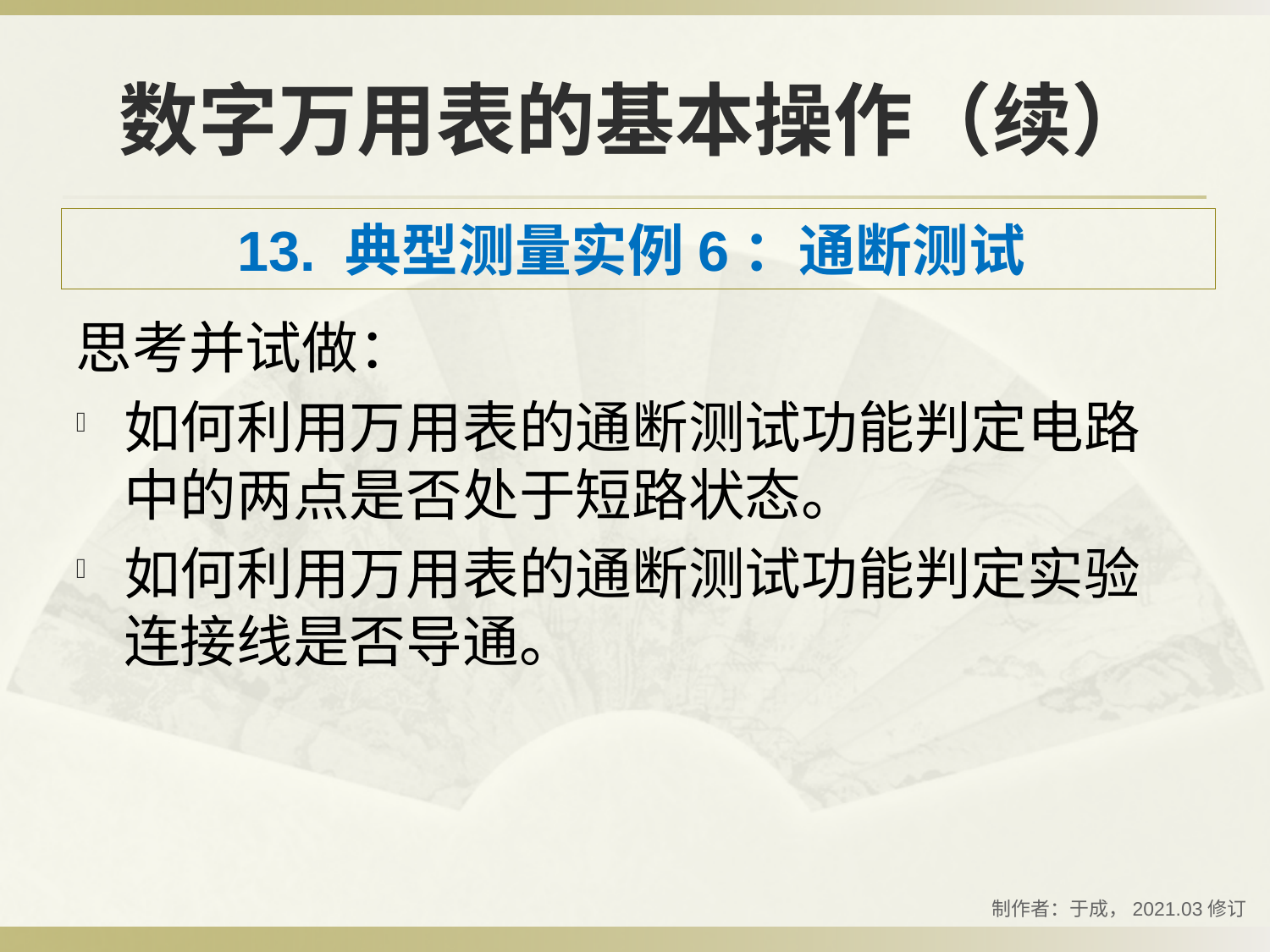

# 数字万用表的基本操作（续）
13. 典型测量实例6：通断测试
思考并试做：
如何利用万用表的通断测试功能判定电路中的两点是否处于短路状态。
如何利用万用表的通断测试功能判定实验连接线是否导通。
制作者：于成，2021.03修订